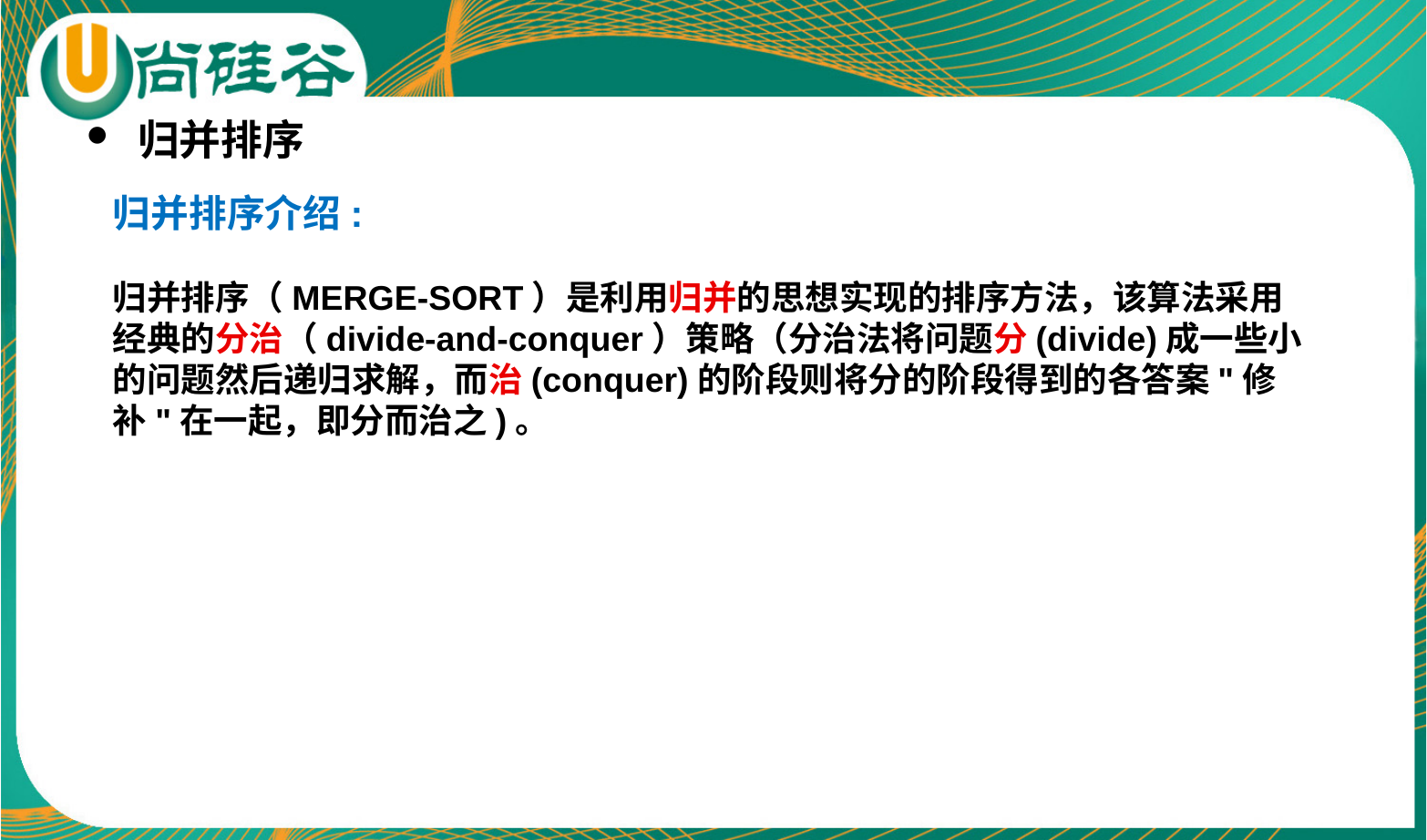

归并排序
归并排序介绍:

归并排序（MERGE-SORT）是利用归并的思想实现的排序方法，该算法采用经典的分治（divide-and-conquer）策略（分治法将问题分(divide)成一些小的问题然后递归求解，而治(conquer)的阶段则将分的阶段得到的各答案"修补"在一起，即分而治之)。